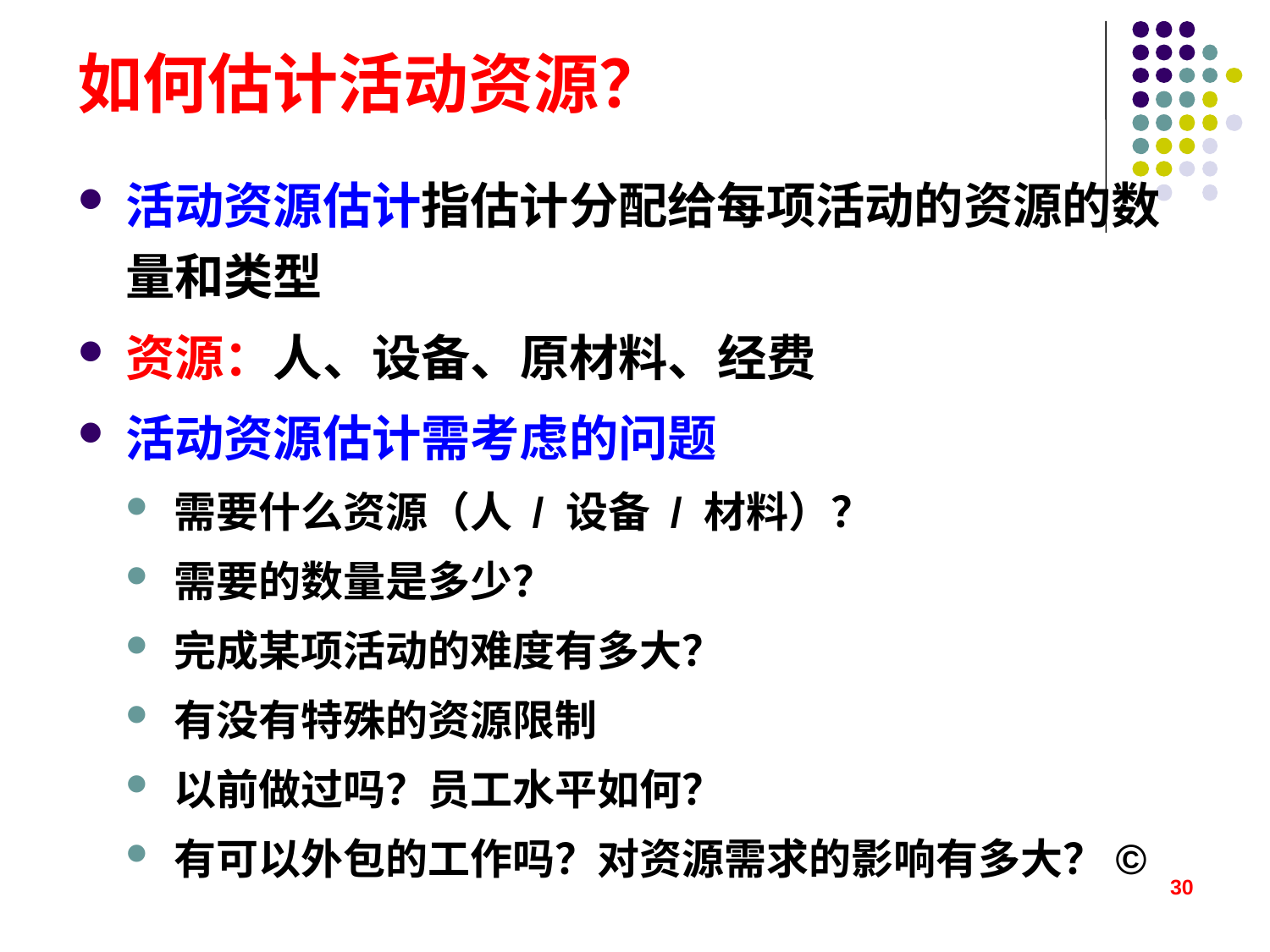

# 如何估计活动资源？
活动资源估计指估计分配给每项活动的资源的数量和类型
资源：人、设备、原材料、经费
活动资源估计需考虑的问题
需要什么资源（人 / 设备 / 材料）？
需要的数量是多少？
完成某项活动的难度有多大？
有没有特殊的资源限制
以前做过吗？员工水平如何？
有可以外包的工作吗？对资源需求的影响有多大？©
30